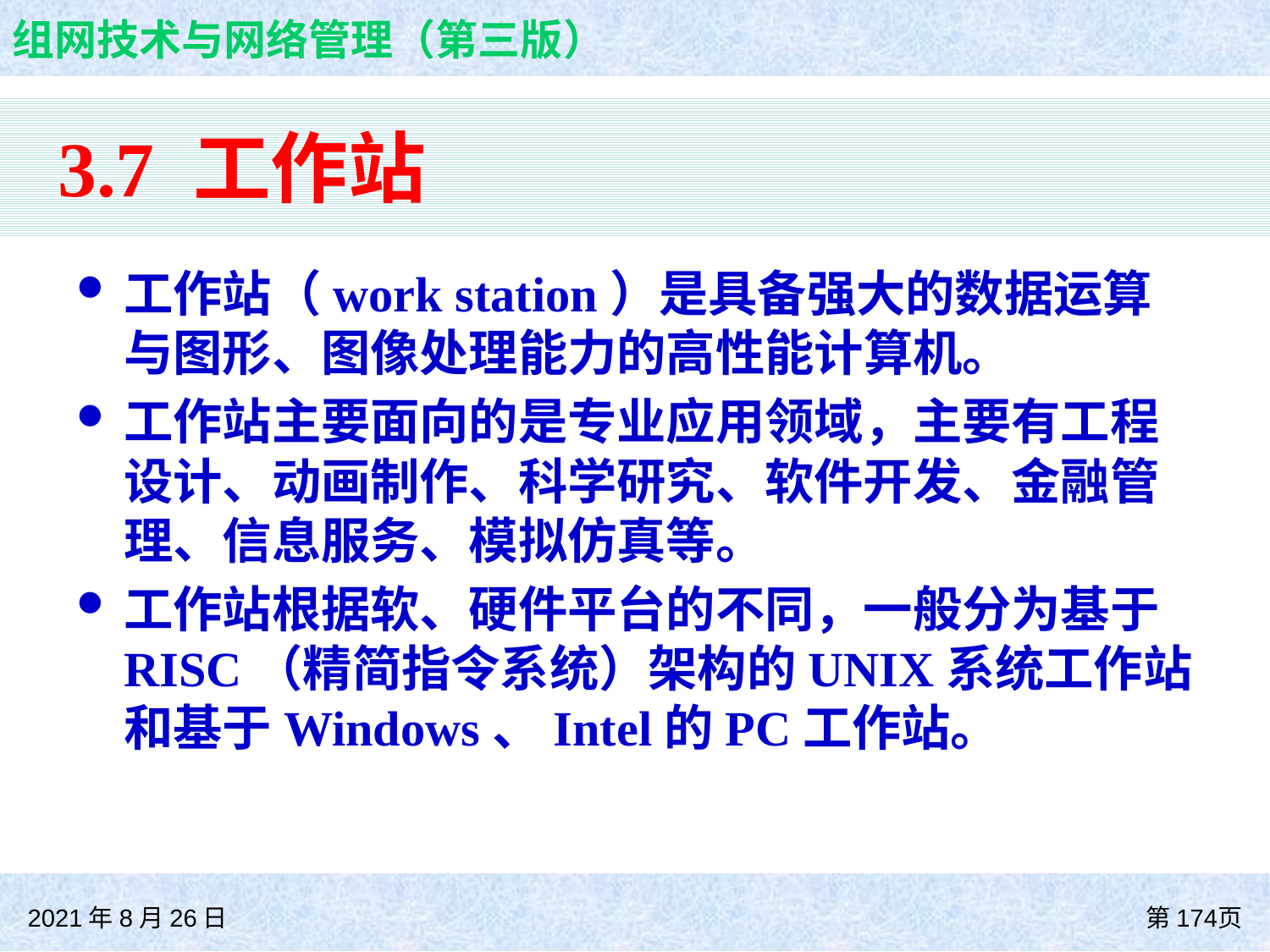

# 3.7 工作站
工作站（work station）是具备强大的数据运算与图形、图像处理能力的高性能计算机。
工作站主要面向的是专业应用领域，主要有工程设计、动画制作、科学研究、软件开发、金融管理、信息服务、模拟仿真等。
工作站根据软、硬件平台的不同，一般分为基于RISC（精简指令系统）架构的UNIX系统工作站和基于Windows、Intel的PC工作站。
2021年8月26日
第174页